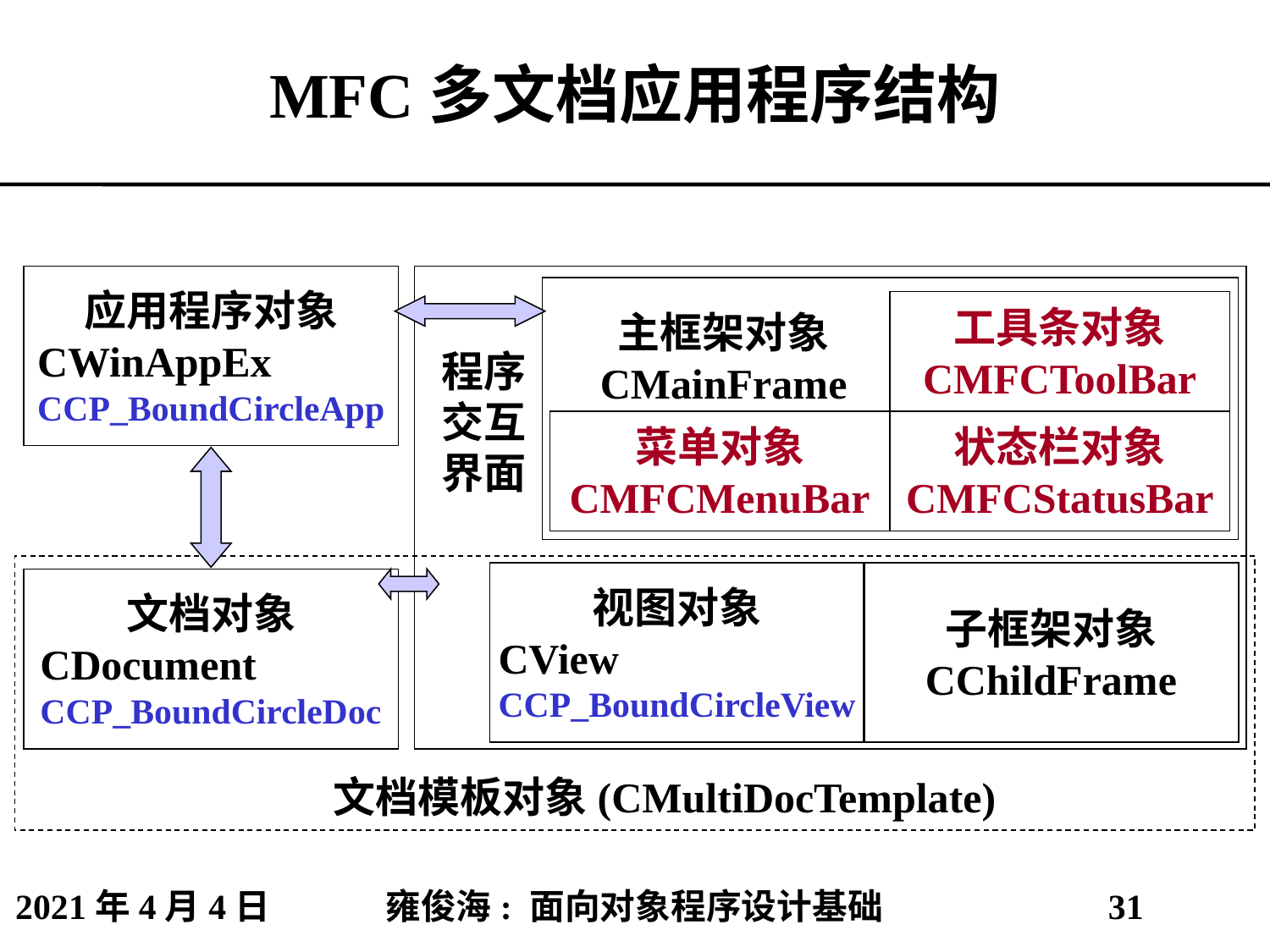

# MFC多文档应用程序结构

应用程序对象
CWinAppEx
CCP_BoundCircleApp

工具条对象
CMFCToolBar
主框架对象
CMainFrame
菜单对象
CMFCMenuBar
状态栏对象
CMFCStatusBar

程序交互界面

视图对象
CView
CCP_BoundCircleView
子框架对象
CChildFrame
文档对象
CDocument
CCP_BoundCircleDoc

文档模板对象(CMultiDocTemplate)
2021年4月4日
雍俊海: 面向对象程序设计基础
31